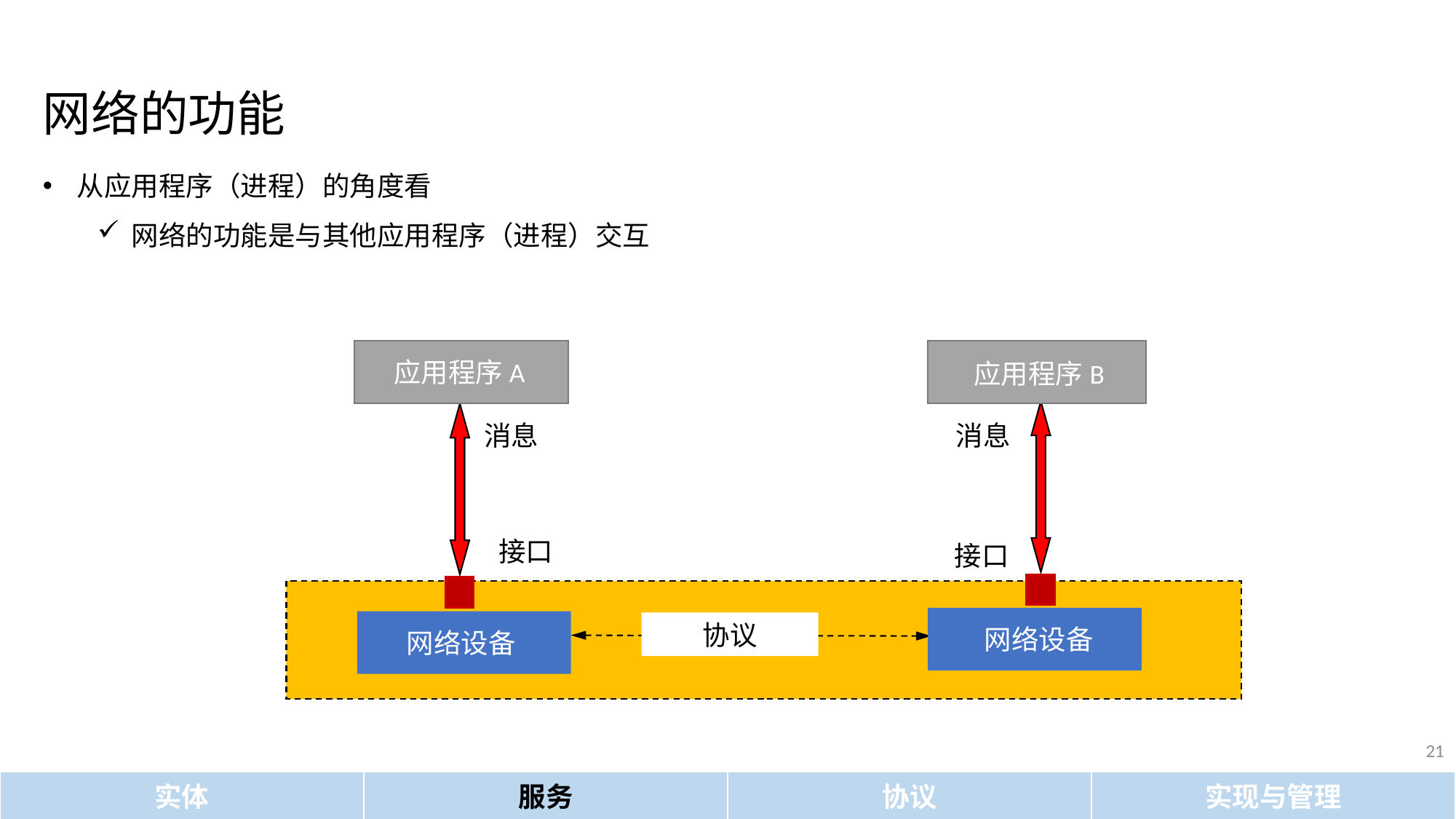

网络的功能
从应用程序（进程）的角度看
网络的功能是与其他应用程序（进程）交互

应用程序A
应用程序B

消息
消息
接口
接口

协议
网络设备
网络设备

21
实体
服务
协议
实现与管理